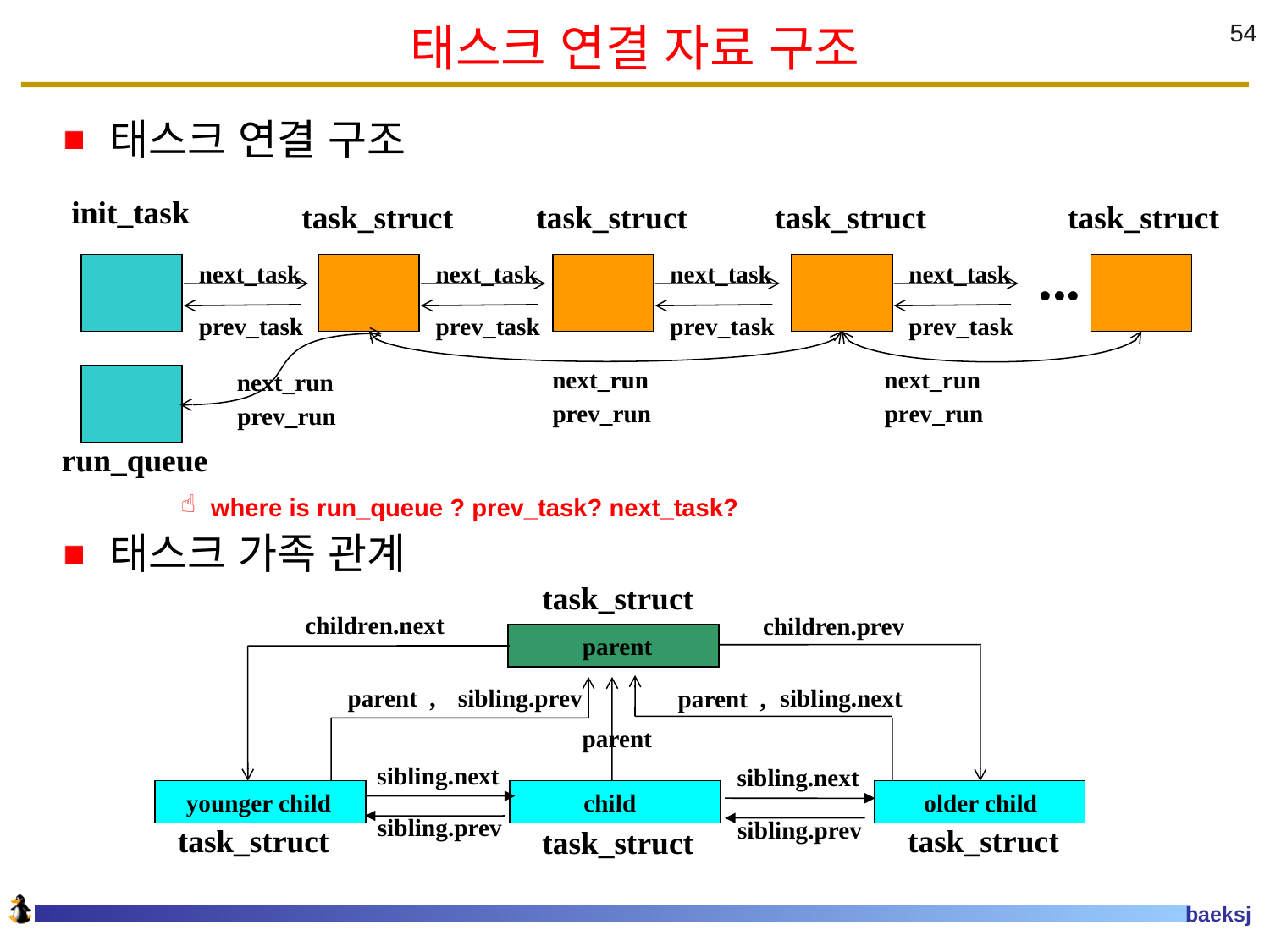

# 태스크 연결 자료 구조
54
태스크 연결 구조

태스크 가족 관계
init_task
task_struct
task_struct
task_struct
task_struct
...
next_task
next_task
next_task
next_task

prev_task

prev_task

prev_task

prev_task
next_run
next_run
next_run

prev_run
prev_run
prev_run
run_queue
where is run_queue ? prev_task? next_task?
task_struct
           children.next
           children.prev
          parent

parent  ,
sibling.prev
sibling.next

parent  ,
parent

sibling.next
sibling.next
   younger child
          child
      older child

sibling.prev
sibling.prev
task_struct
task_struct

task_struct